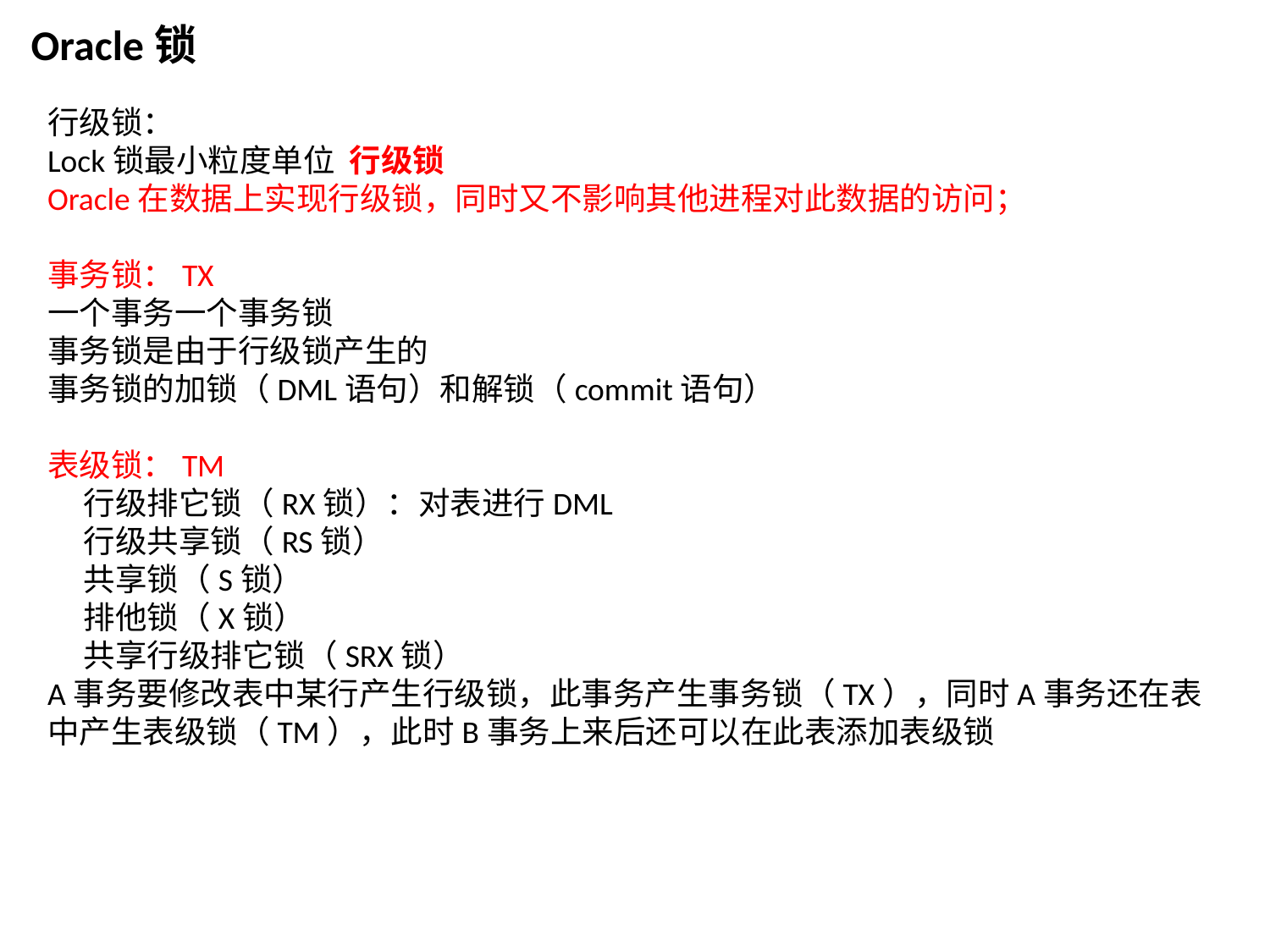

Oracle锁
行级锁：
Lock锁最小粒度单位  行级锁
Oracle在数据上实现行级锁，同时又不影响其他进程对此数据的访问；

事务锁：TX
一个事务一个事务锁
事务锁是由于行级锁产生的
事务锁的加锁（DML语句）和解锁（commit语句）

表级锁：TM
    行级排它锁（RX锁）：对表进行DML
    行级共享锁（RS锁）
    共享锁（S锁）
    排他锁（X锁）
    共享行级排它锁（SRX锁）
A事务要修改表中某行产生行级锁，此事务产生事务锁（TX），同时A事务还在表中产生表级锁（TM），此时B事务上来后还可以在此表添加表级锁